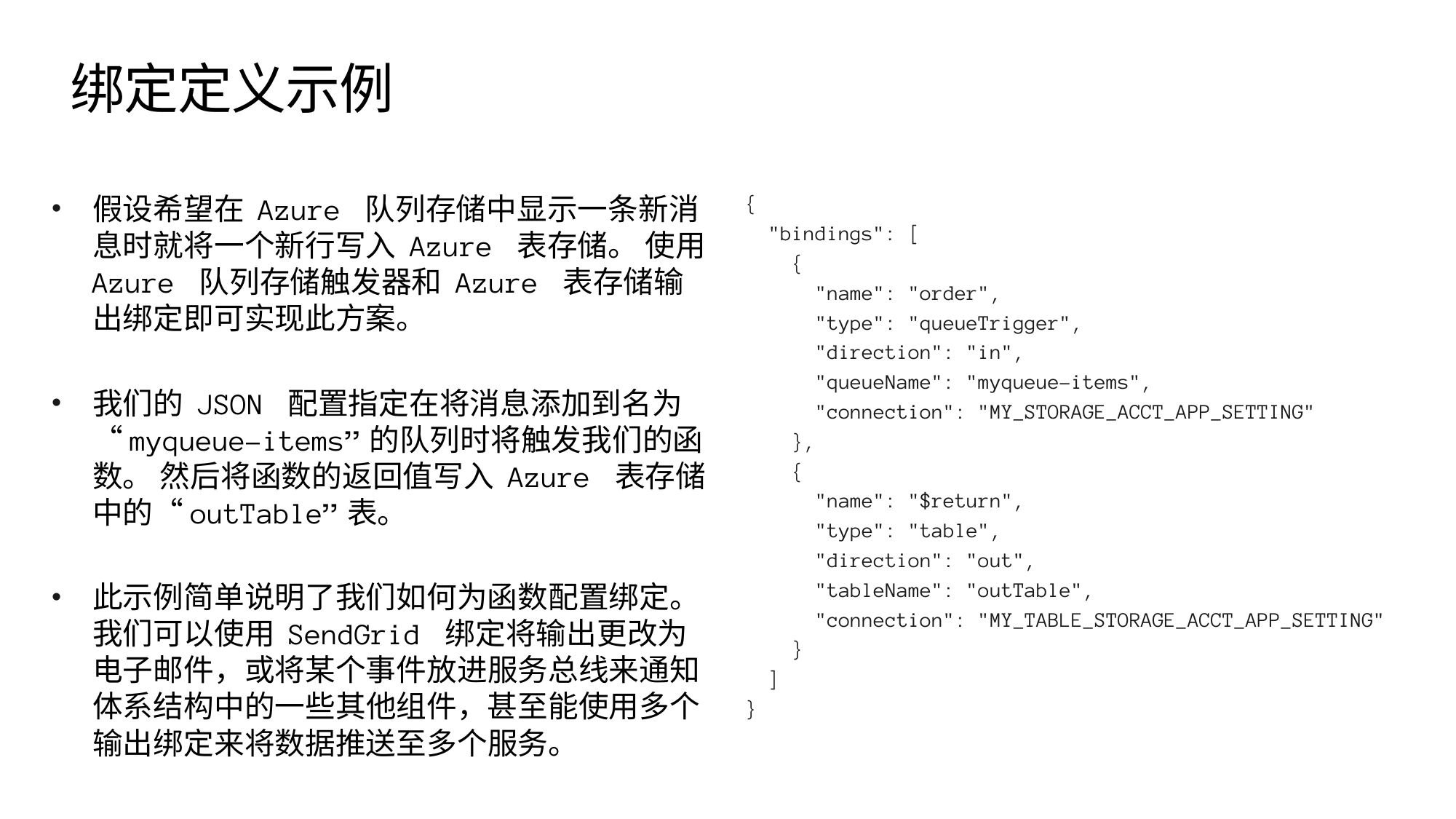

# 绑定定义示例
假设希望在 Azure 队列存储中显示一条新消息时就将一个新行写入 Azure 表存储。 使用 Azure 队列存储触发器和 Azure 表存储输出绑定即可实现此方案。

我们的 JSON 配置指定在将消息添加到名为“myqueue-items”的队列时将触发我们的函数。 然后将函数的返回值写入 Azure 表存储中的“outTable”表。

此示例简单说明了我们如何为函数配置绑定。 我们可以使用 SendGrid 绑定将输出更改为电子邮件，或将某个事件放进服务总线来通知体系结构中的一些其他组件，甚至能使用多个输出绑定来将数据推送至多个服务。
{
  "bindings": [
    {
      "name": "order",
      "type": "queueTrigger",
      "direction": "in",
      "queueName": "myqueue-items",
      "connection": "MY_STORAGE_ACCT_APP_SETTING"
    },
    {
      "name": "$return",
      "type": "table",
      "direction": "out",
      "tableName": "outTable",
      "connection": "MY_TABLE_STORAGE_ACCT_APP_SETTING"
    }
  ]
}